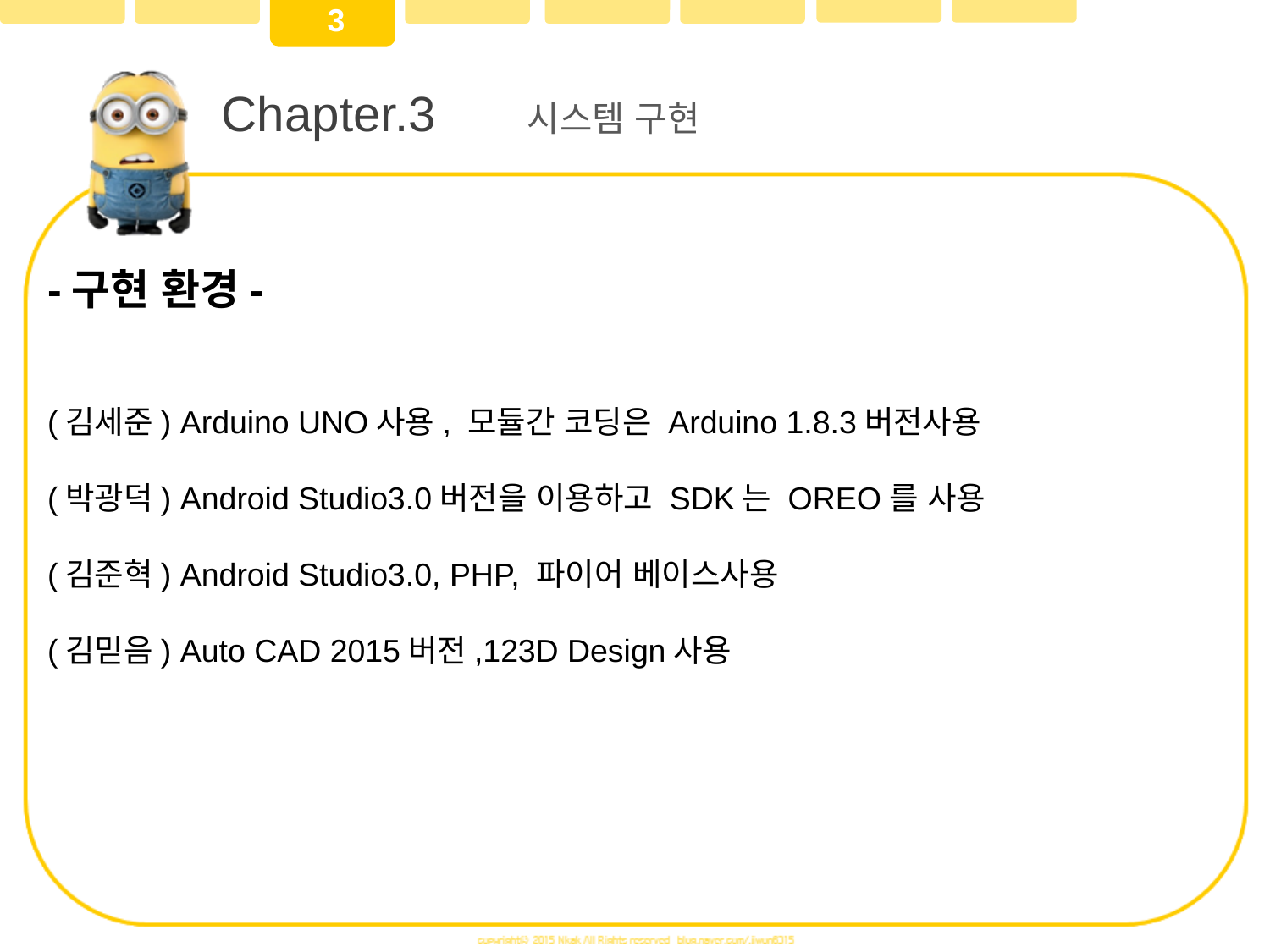

3

Chapter.3
시스템 구현
-구현 환경-

(김세준) Arduino UNO사용, 모듈간 코딩은 Arduino 1.8.3버전사용

(박광덕) Android Studio3.0버전을 이용하고 SDK는 OREO를 사용

(김준혁) Android Studio3.0, PHP, 파이어 베이스사용

(김믿음) Auto CAD 2015버전,123D Design사용